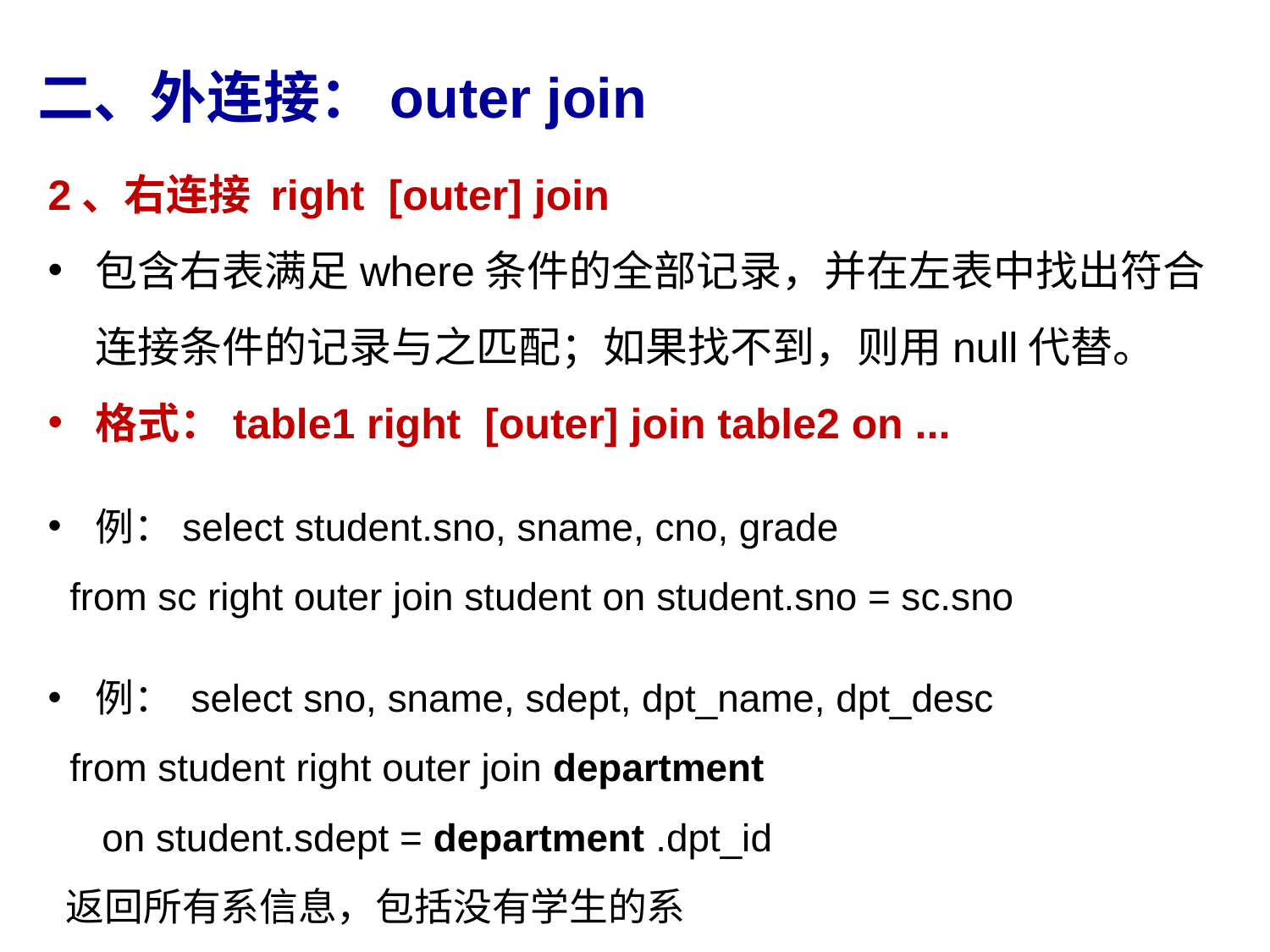

二、外连接：outer join
2、右连接 right  [outer] join
包含右表满足where条件的全部记录，并在左表中找出符合连接条件的记录与之匹配；如果找不到，则用null代替。
格式：table1 right  [outer] join table2 on ...
例：select student.sno, sname, cno, grade
  from sc right outer join student on student.sno = sc.sno
例： select sno, sname, sdept, dpt_name, dpt_desc
  from student right outer join department
     on student.sdept = department .dpt_id
 返回所有系信息，包括没有学生的系